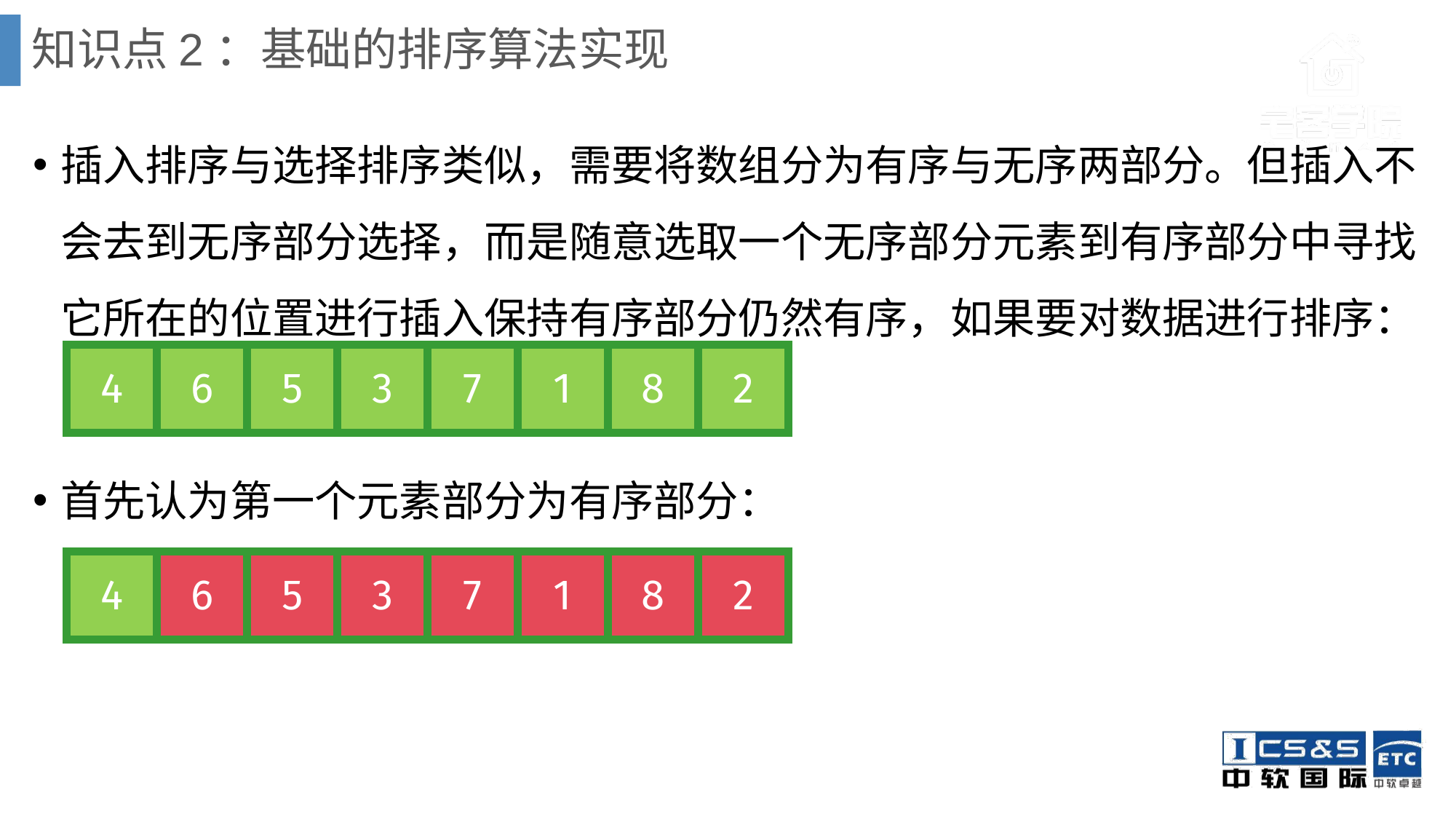

# 知识点2：基础的排序算法实现
插入排序与选择排序类似，需要将数组分为有序与无序两部分。但插入不会去到无序部分选择，而是随意选取一个无序部分元素到有序部分中寻找它所在的位置进行插入保持有序部分仍然有序，如果要对数据进行排序：

首先认为第一个元素部分为有序部分：

| 4 | 6 | 5 | 3 | 7 | 1 | 8 | 2 |
| --- | --- | --- | --- | --- | --- | --- | --- |
| 4 | 6 | 5 | 3 | 7 | 1 | 8 | 2 |
| --- | --- | --- | --- | --- | --- | --- | --- |